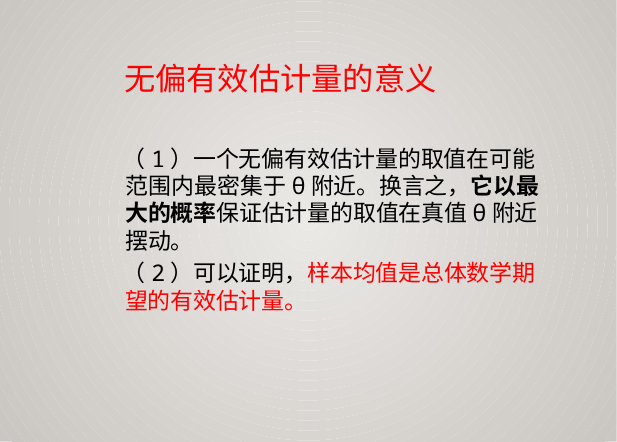

无偏有效估计量的意义
 （1）一个无偏有效估计量的取值在可能
范围内最密集于θ附近。换言之，它以最
大的概率保证估计量的取值在真值θ附近
摆动。
 （2）可以证明，样本均值是总体数学期
望的有效估计量。